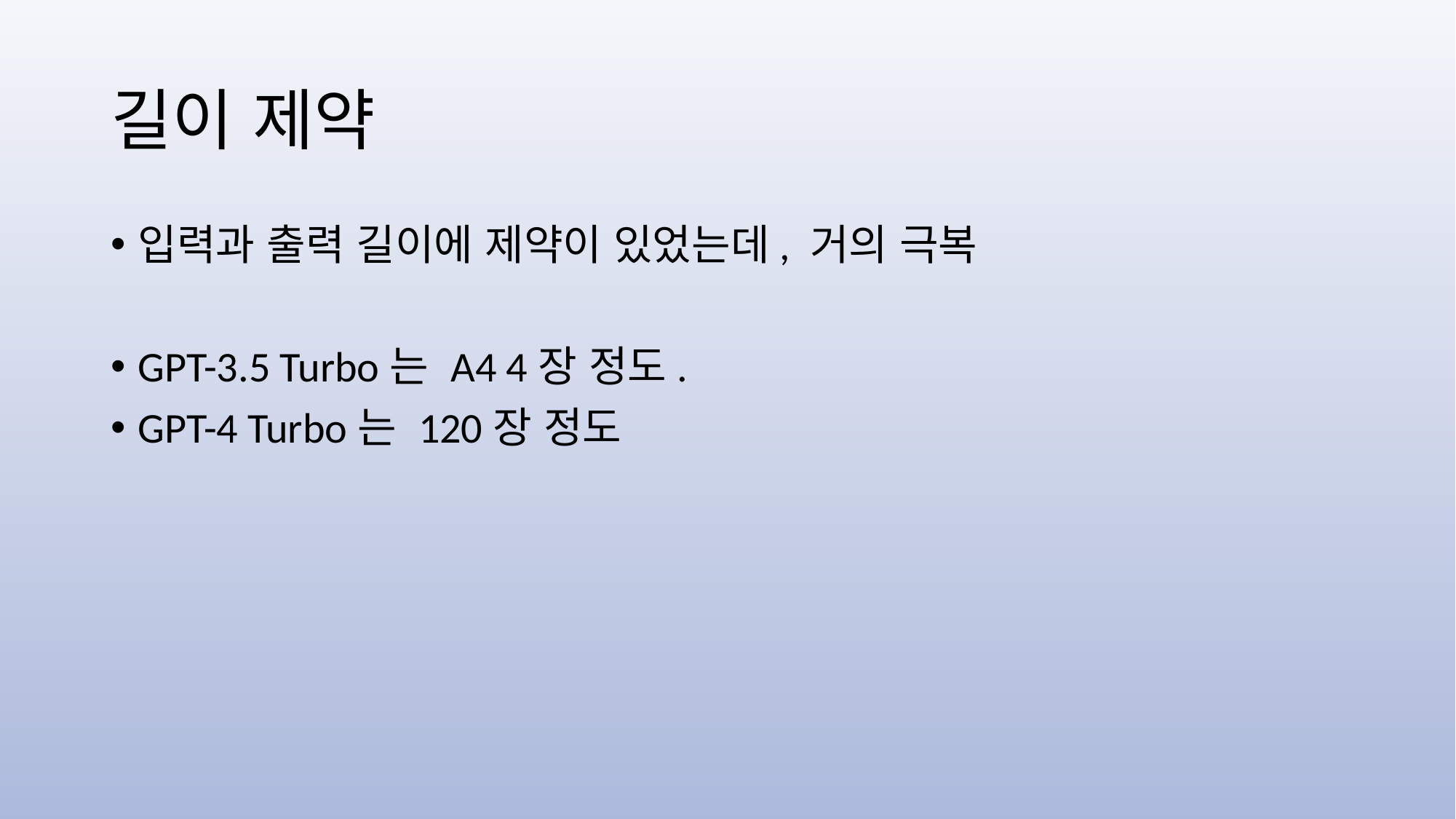

# 길이 제약
입력과 출력 길이에 제약이 있었는데, 거의 극복

GPT-3.5 Turbo는 A4 4장 정도.
GPT-4 Turbo는 120장 정도